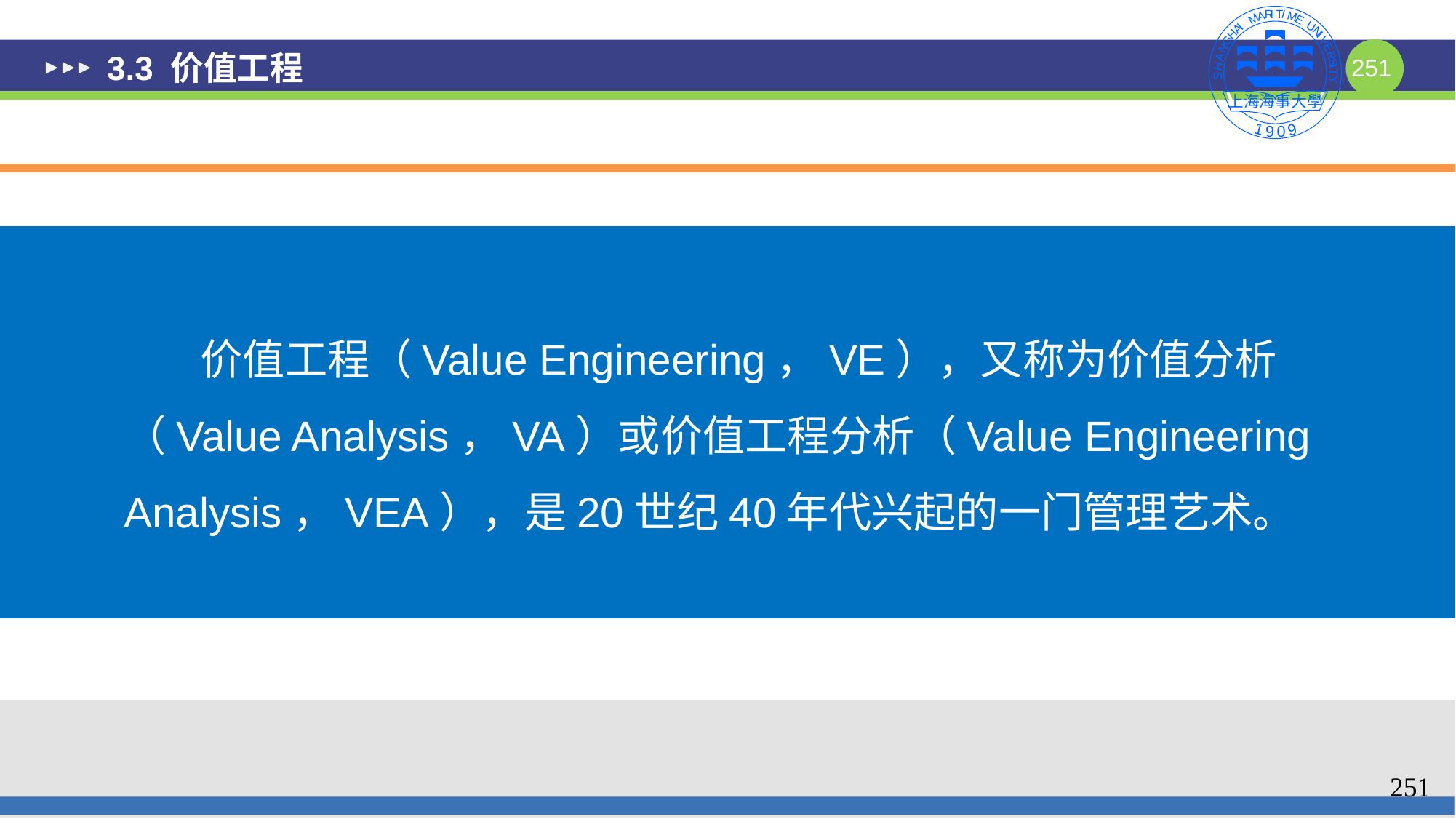

# 3.3 价值工程

       价值工程（Value Engineering，VE），又称为价值分析（Value Analysis，VA）或价值工程分析（Value Engineering Analysis，VEA），是20世纪40年代兴起的一门管理艺术。

251

251